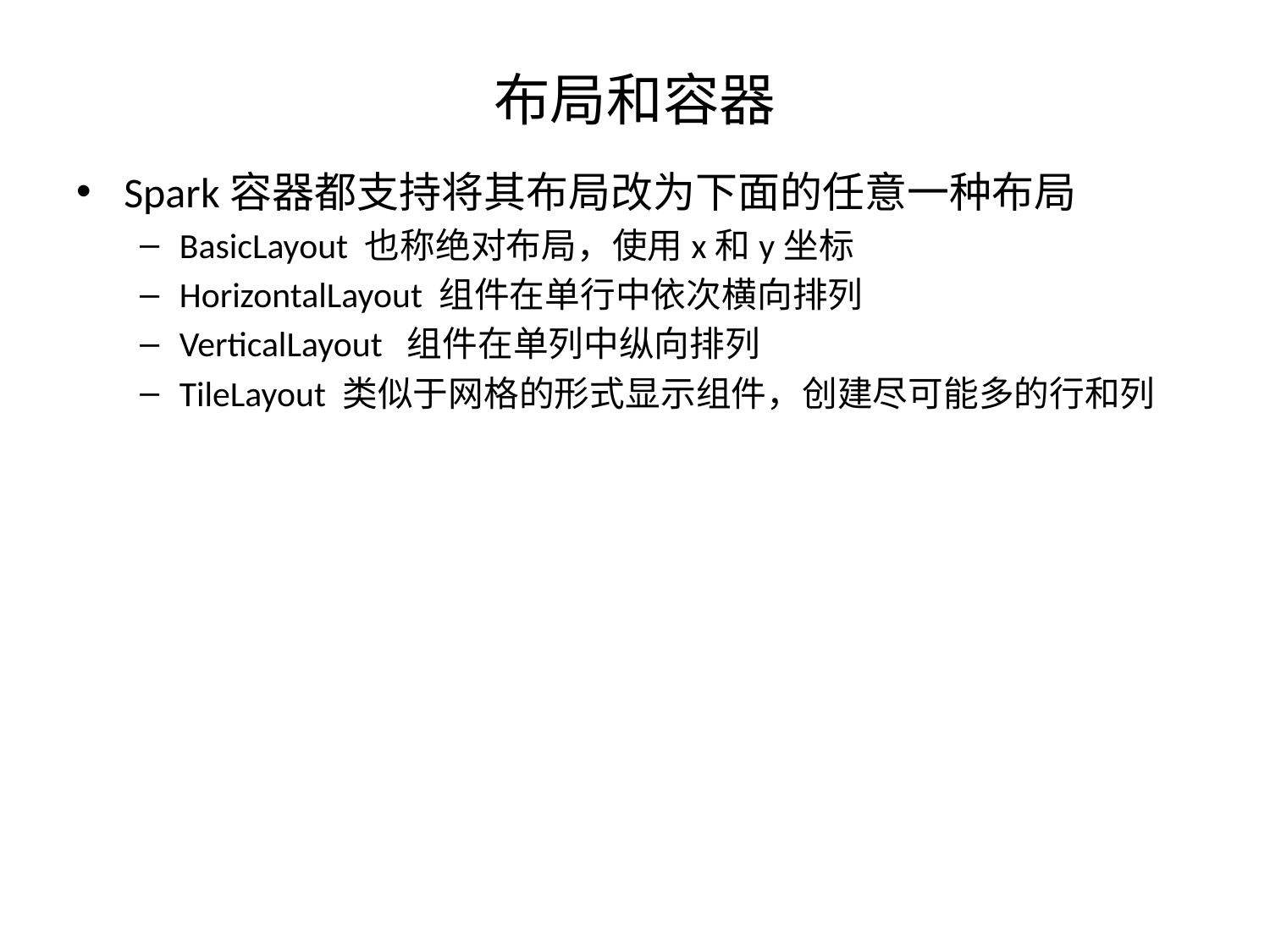

# 布局和容器
Spark容器都支持将其布局改为下面的任意一种布局
BasicLayout 也称绝对布局，使用x和y坐标
HorizontalLayout 组件在单行中依次横向排列
VerticalLayout  组件在单列中纵向排列
TileLayout 类似于网格的形式显示组件，创建尽可能多的行和列